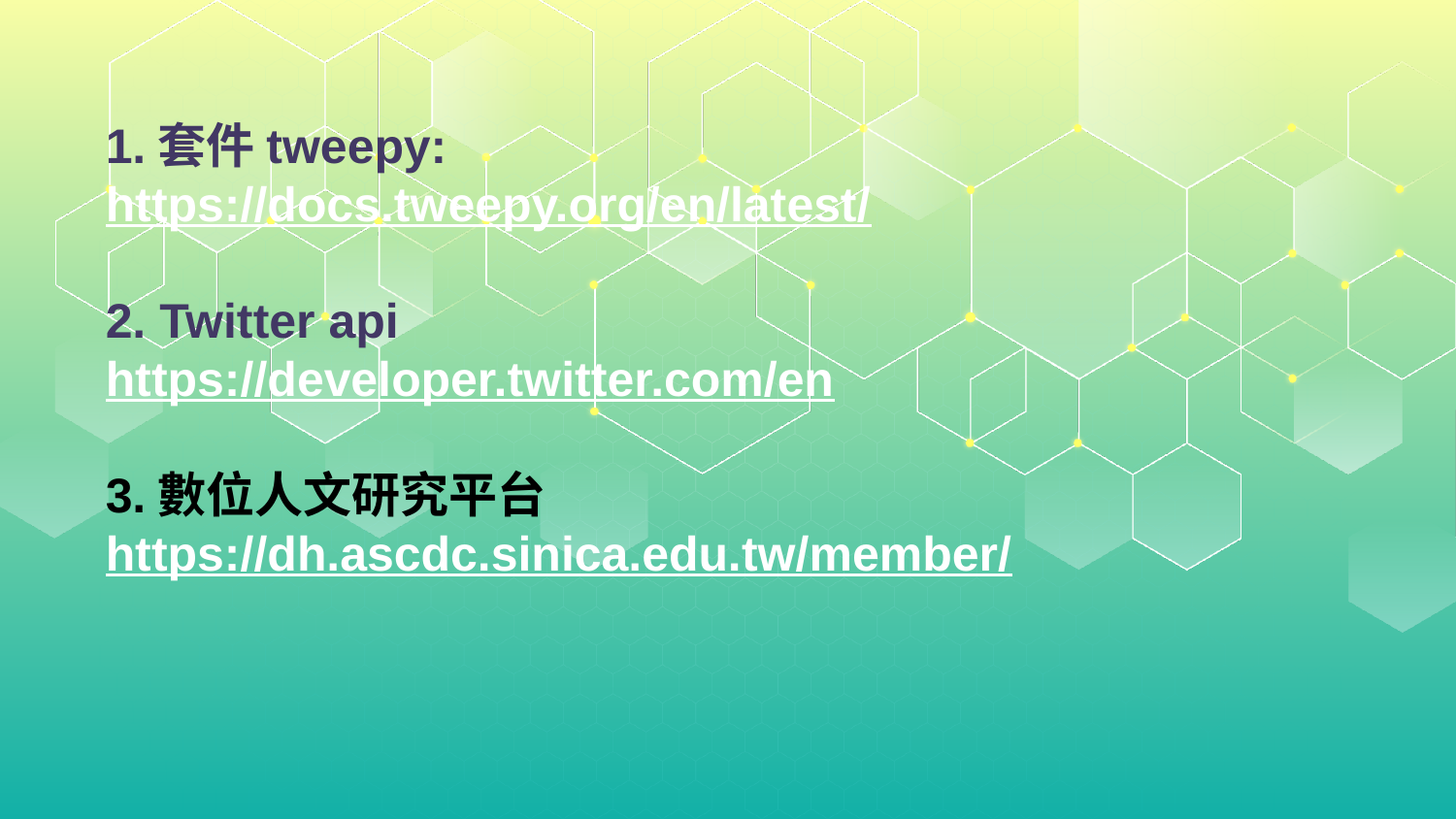

1.套件tweepy:
https://docs.tweepy.org/en/latest/

2. Twitter api
https://developer.twitter.com/en

3.數位人文研究平台
https://dh.ascdc.sinica.edu.tw/member/